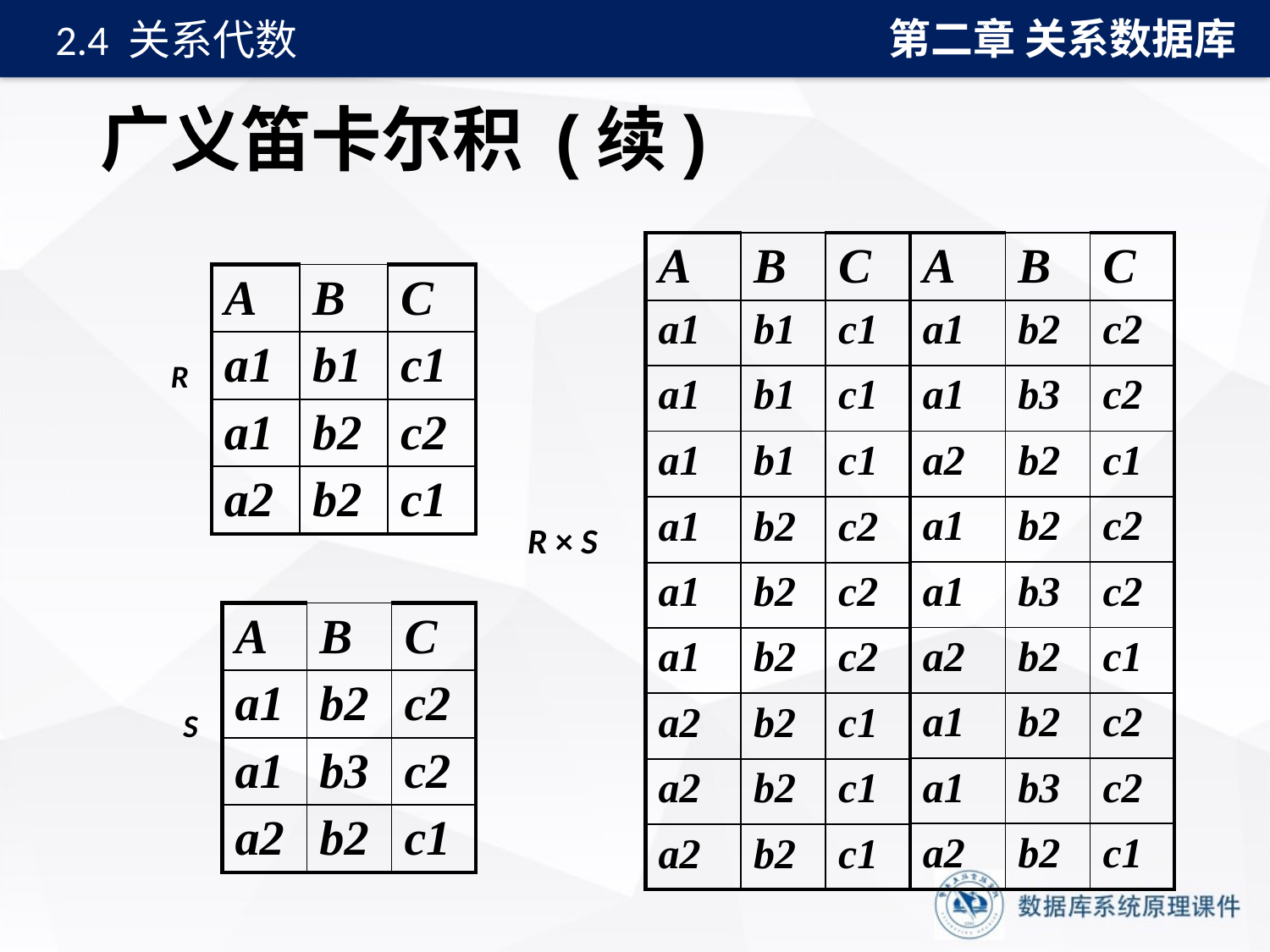

第二章 关系数据库
2.4 关系代数
# 广义笛卡尔积 (续)
| A | B | C |
| --- | --- | --- |
| a1 | b1 | c1 |
| a1 | b1 | c1 |
| a1 | b1 | c1 |
| a1 | b2 | c2 |
| a1 | b2 | c2 |
| a1 | b2 | c2 |
| a2 | b2 | c1 |
| a2 | b2 | c1 |
| a2 | b2 | c1 |
| A | B | C |
| --- | --- | --- |
| a1 | b2 | c2 |
| a1 | b3 | c2 |
| a2 | b2 | c1 |
| a1 | b2 | c2 |
| a1 | b3 | c2 |
| a2 | b2 | c1 |
| a1 | b2 | c2 |
| a1 | b3 | c2 |
| a2 | b2 | c1 |
| A | B | C |
| --- | --- | --- |
| a1 | b1 | c1 |
| a1 | b2 | c2 |
| a2 | b2 | c1 |
R
R × S
| A | B | C |
| --- | --- | --- |
| a1 | b2 | c2 |
| a1 | b3 | c2 |
| a2 | b2 | c1 |
S